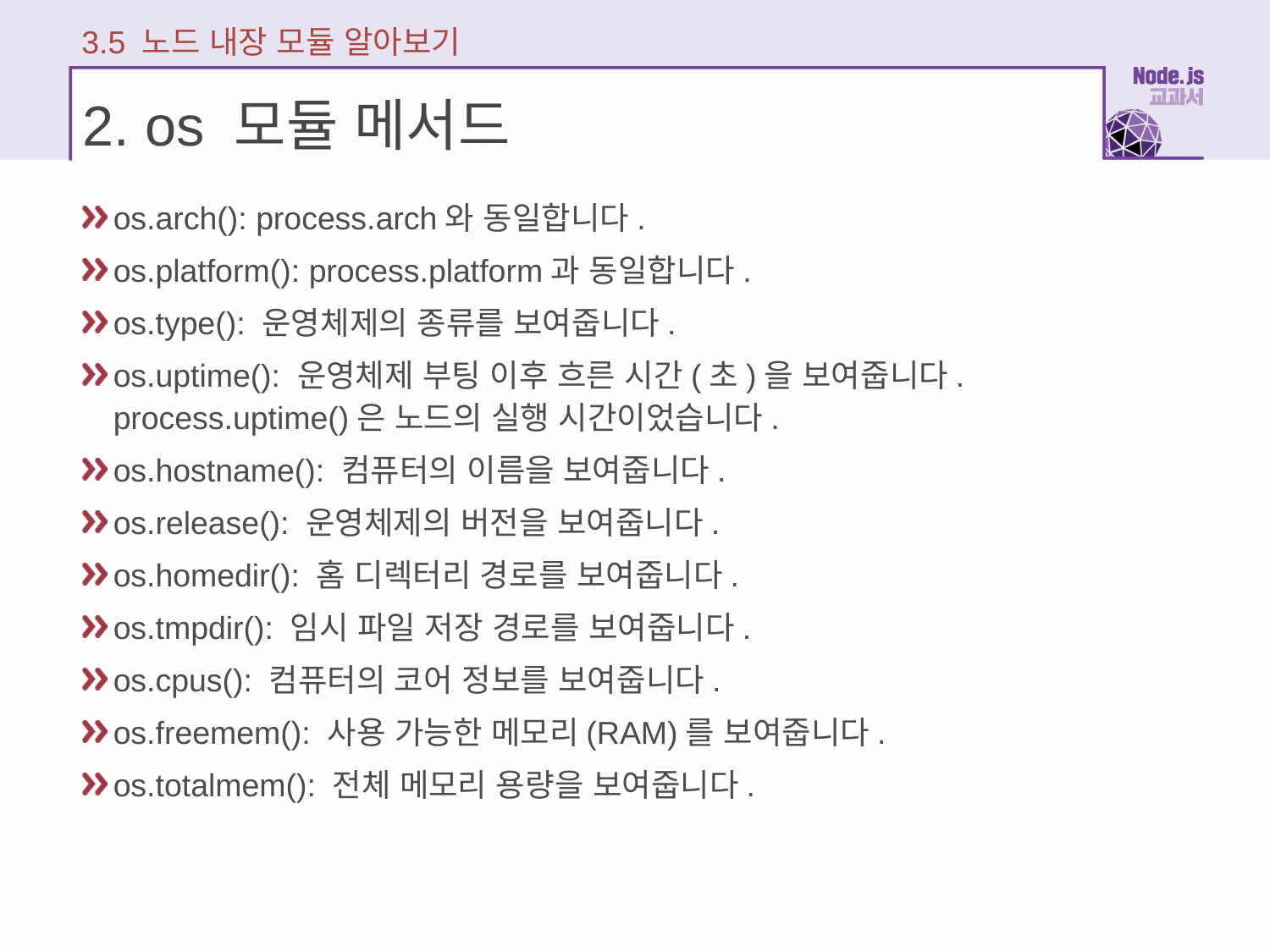

3.5 노드 내장 모듈 알아보기
# 2. os 모듈 메서드
os.arch(): process.arch와 동일합니다.
os.platform(): process.platform과 동일합니다.
os.type(): 운영체제의 종류를 보여줍니다.
os.uptime(): 운영체제 부팅 이후 흐른 시간(초)을 보여줍니다. process.uptime()은 노드의 실행 시간이었습니다.
os.hostname(): 컴퓨터의 이름을 보여줍니다.
os.release(): 운영체제의 버전을 보여줍니다.
os.homedir(): 홈 디렉터리 경로를 보여줍니다.
os.tmpdir(): 임시 파일 저장 경로를 보여줍니다.
os.cpus(): 컴퓨터의 코어 정보를 보여줍니다.
os.freemem(): 사용 가능한 메모리(RAM)를 보여줍니다.
os.totalmem(): 전체 메모리 용량을 보여줍니다.